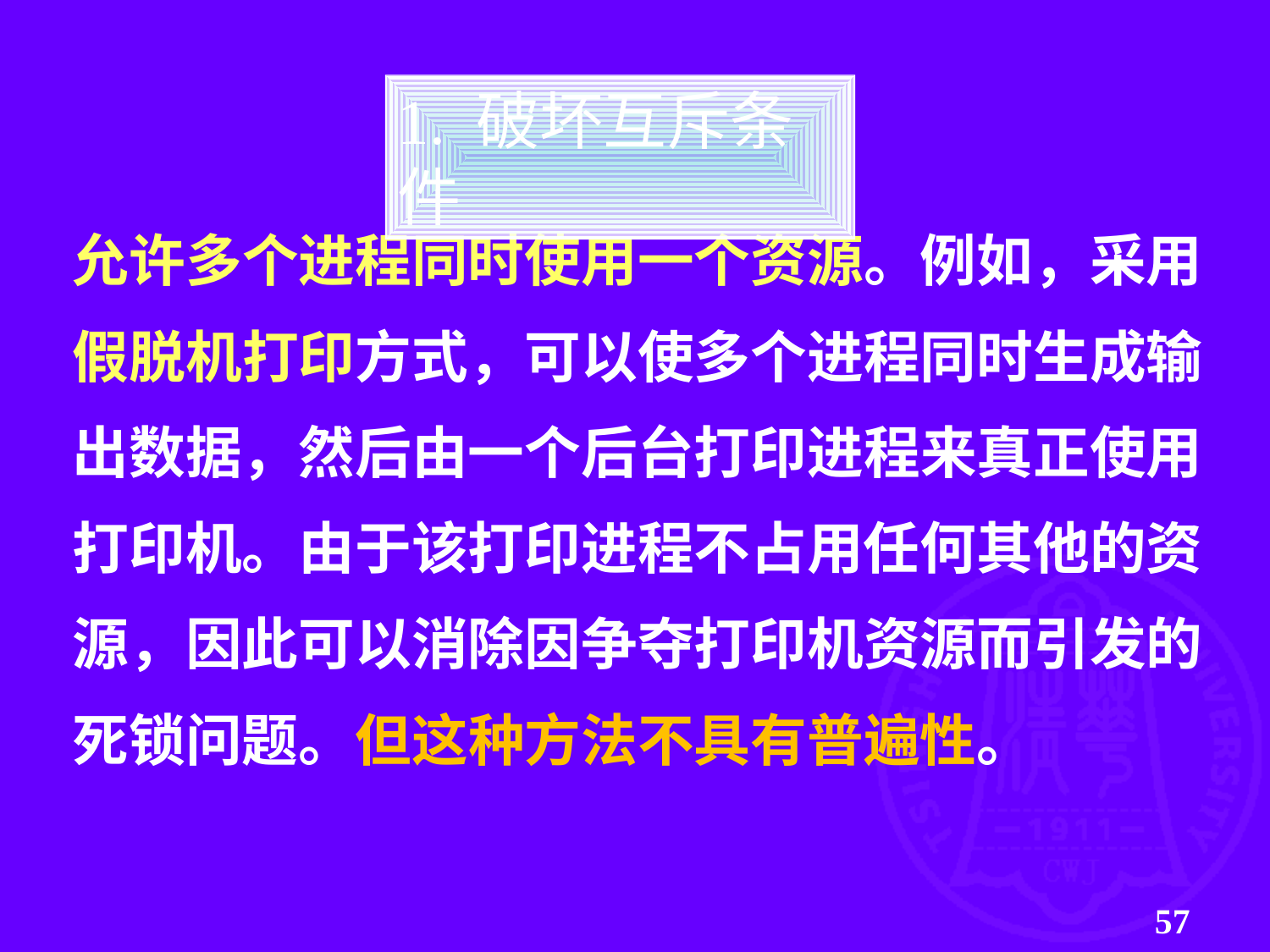

1. 破坏互斥条件
允许多个进程同时使用一个资源。例如，采用
假脱机打印方式，可以使多个进程同时生成输
出数据，然后由一个后台打印进程来真正使用
打印机。由于该打印进程不占用任何其他的资
源，因此可以消除因争夺打印机资源而引发的
死锁问题。但这种方法不具有普遍性。